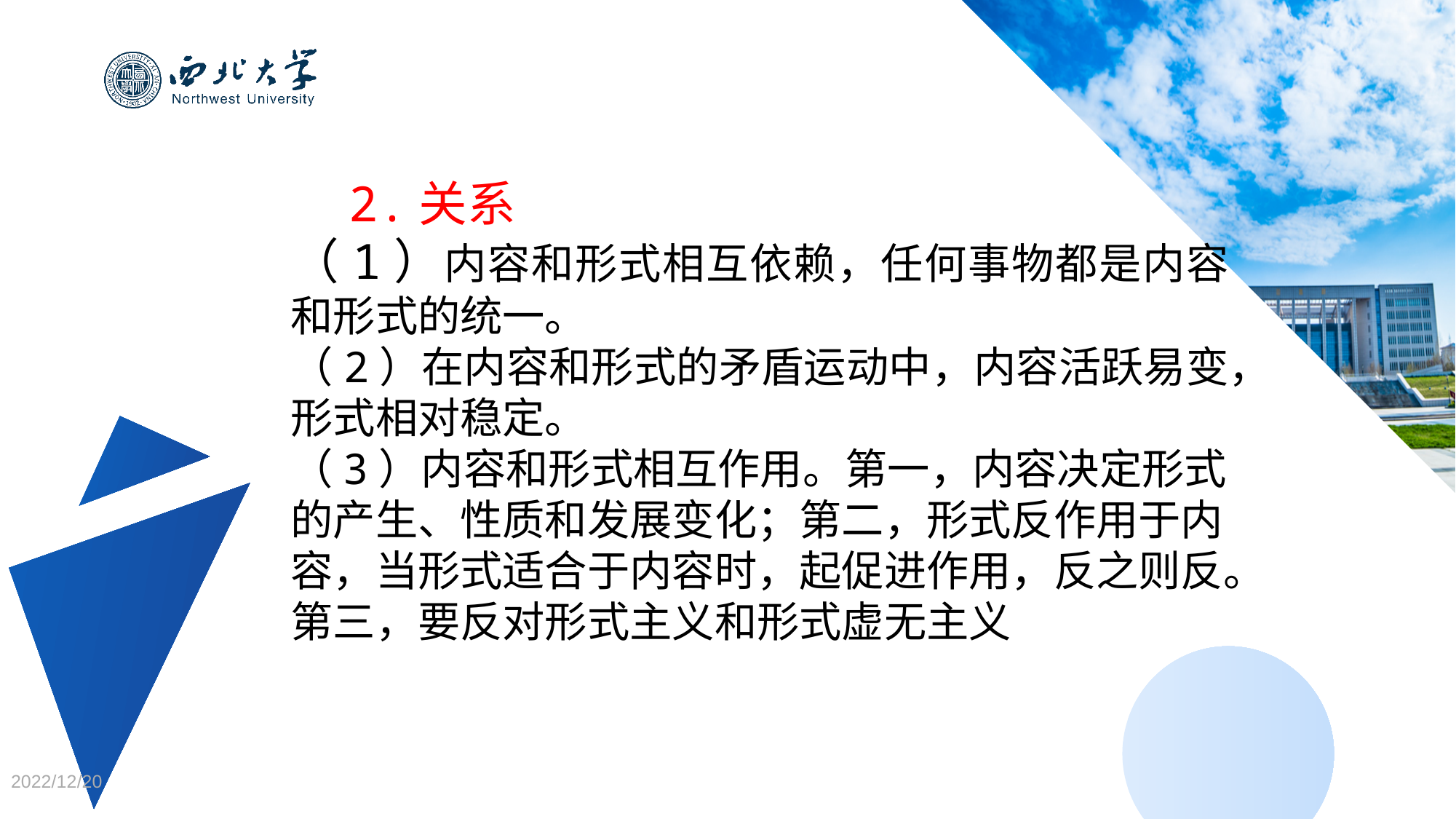

2.关系
（1）内容和形式相互依赖，任何事物都是内容和形式的统一。
（2）在内容和形式的矛盾运动中，内容活跃易变，形式相对稳定。
（3）内容和形式相互作用。第一，内容决定形式的产生、性质和发展变化；第二，形式反作用于内容，当形式适合于内容时，起促进作用，反之则反。第三，要反对形式主义和形式虚无主义
2022/12/20